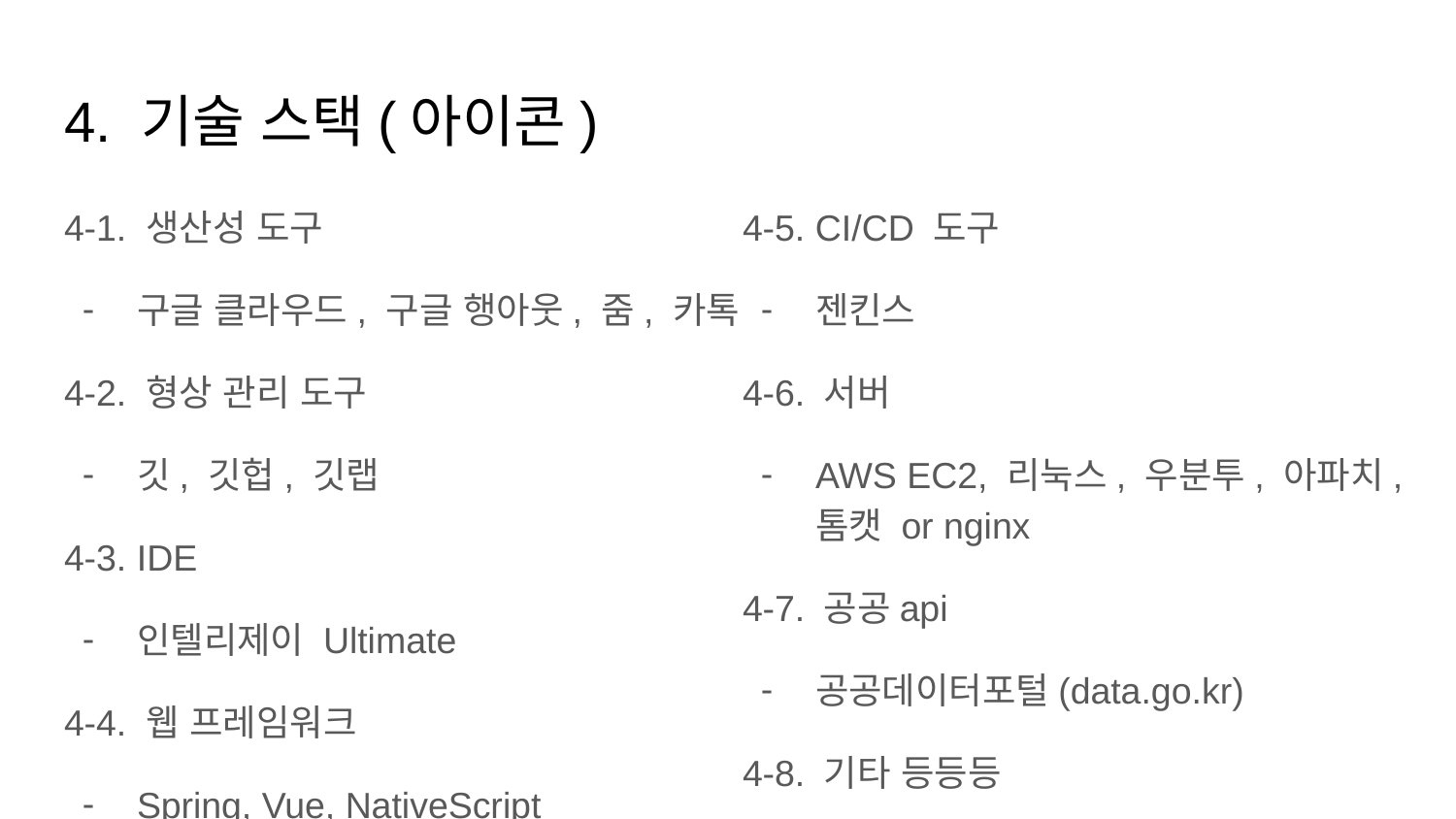

# 4. 기술 스택(아이콘)
4-1. 생산성 도구
구글 클라우드, 구글 행아웃, 줌, 카톡
4-2. 형상 관리 도구
깃, 깃헙, 깃랩
4-3. IDE
인텔리제이 Ultimate
4-4. 웹 프레임워크
Spring, Vue, NativeScript

4-5. CI/CD 도구
젠킨스
4-6. 서버
AWS EC2, 리눅스, 우분투, 아파치, 톰캣 or nginx
4-7. 공공api
공공데이터포털(data.go.kr)
4-8. 기타 등등등